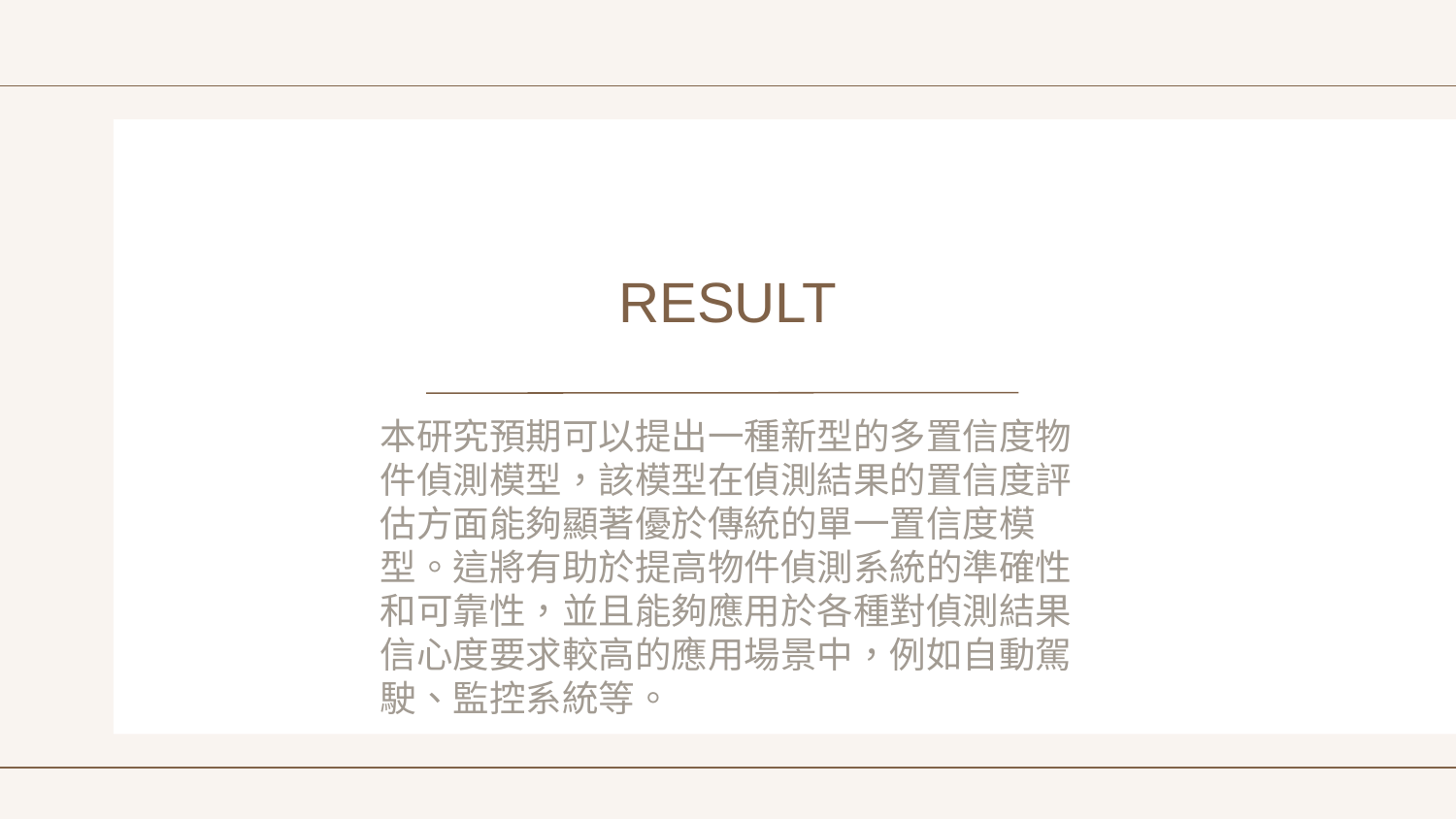

# RESULT
本研究預期可以提出一種新型的多置信度物件偵測模型，該模型在偵測結果的置信度評估方面能夠顯著優於傳統的單一置信度模型。這將有助於提高物件偵測系統的準確性和可靠性，並且能夠應用於各種對偵測結果信心度要求較高的應用場景中，例如自動駕駛、監控系統等。